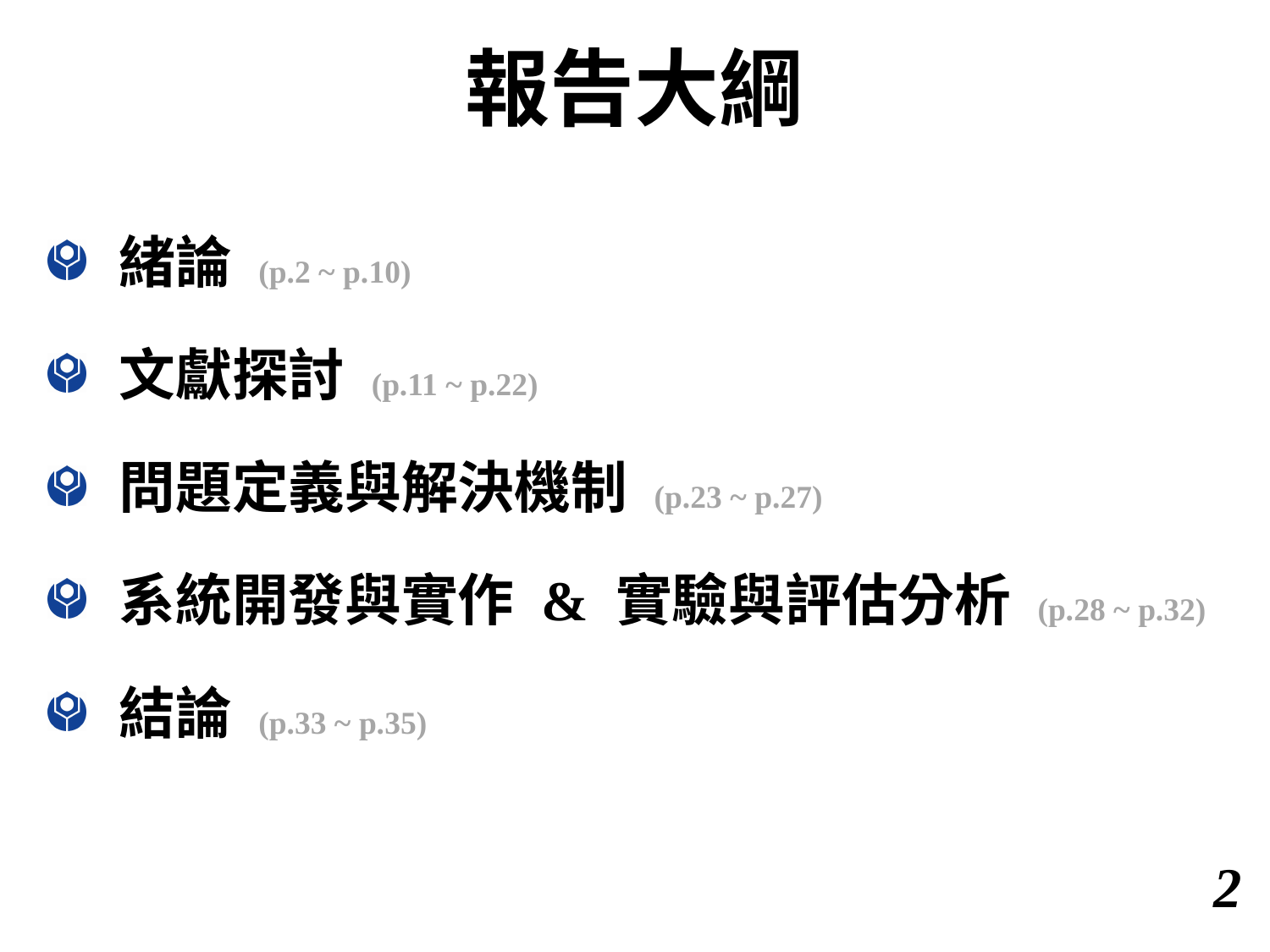

# 報告大綱
緒論 (p.2 ~ p.10)
文獻探討 (p.11 ~ p.22)
問題定義與解決機制 (p.23 ~ p.27)
系統開發與實作 & 實驗與評估分析 (p.28 ~ p.32)
結論 (p.33 ~ p.35)
2